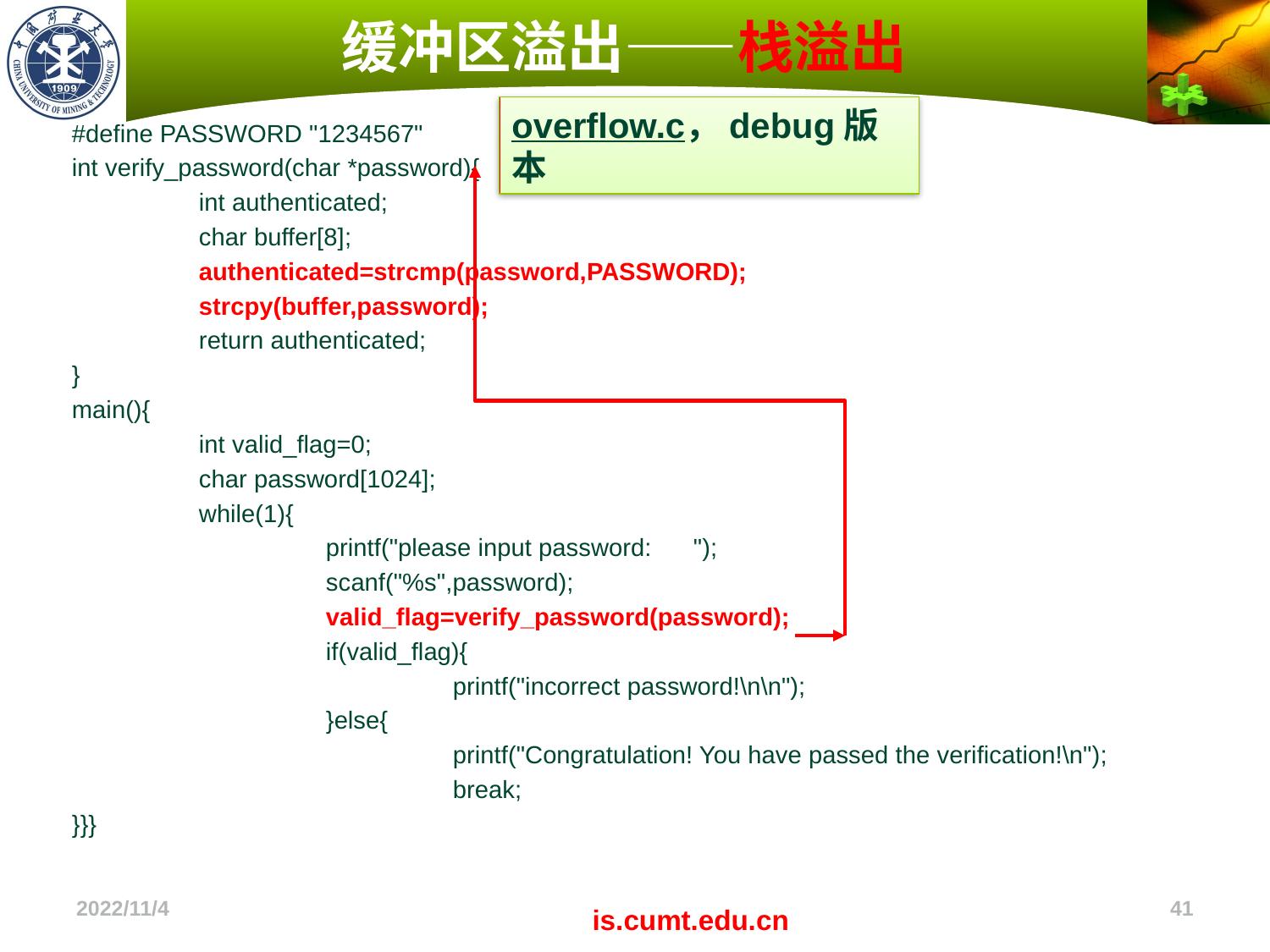

# 缓冲区溢出——栈溢出
overflow.c，debug版本
#define PASSWORD "1234567"
int verify_password(char *password){
	int authenticated;
	char buffer[8];
	authenticated=strcmp(password,PASSWORD);
	strcpy(buffer,password);
	return authenticated;
}
main(){
	int valid_flag=0;
	char password[1024];
	while(1){
		printf("please input password:      ");
		scanf("%s",password);
		valid_flag=verify_password(password);
		if(valid_flag){
			printf("incorrect password!\n\n");
		}else{
			printf("Congratulation! You have passed the verification!\n");
			break;
}}}
2022/11/4
41
is.cumt.edu.cn